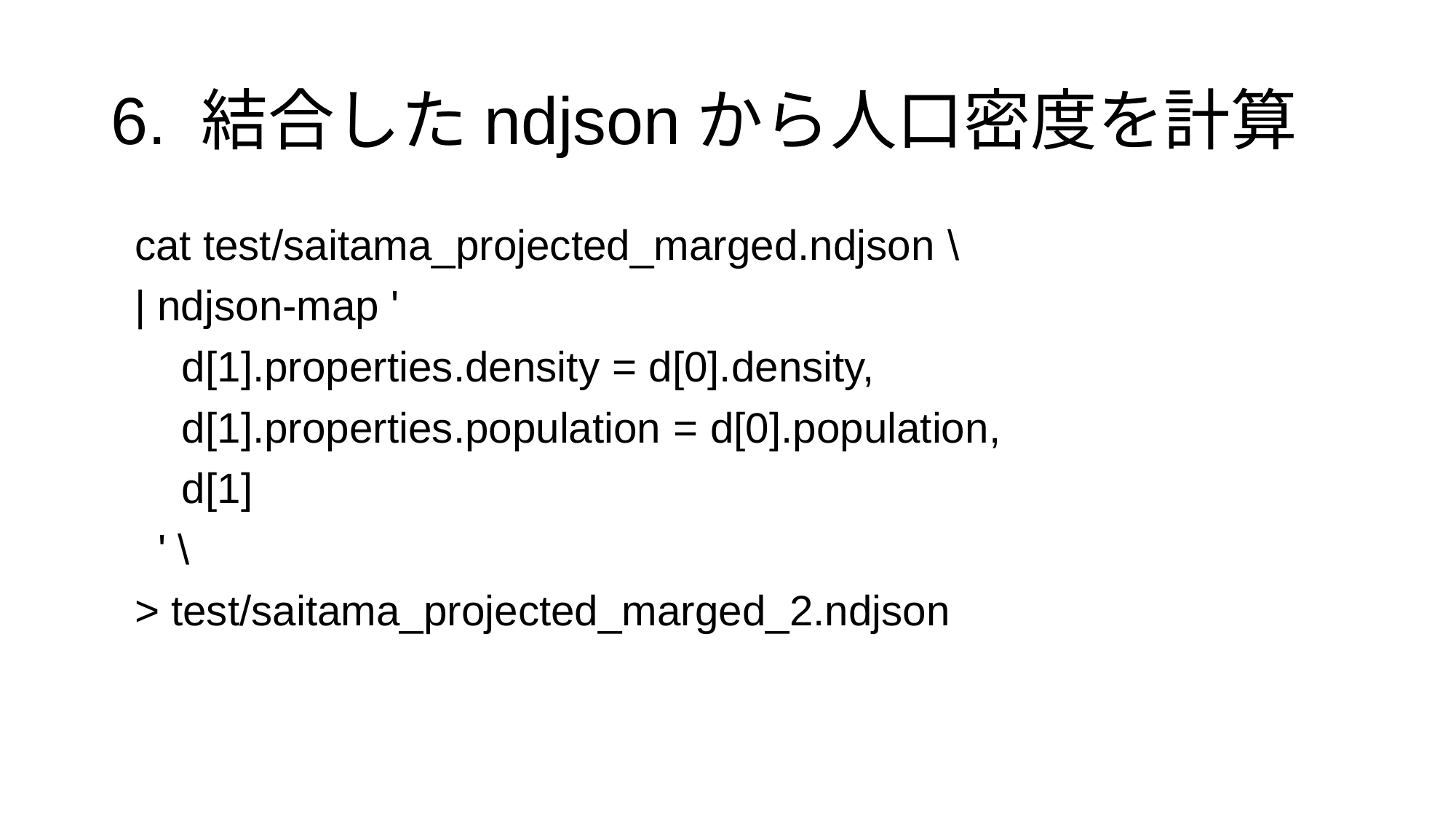

# 6. 結合したndjsonから人口密度を計算
  cat test/saitama_projected_marged.ndjson \
  | ndjson-map '
      d[1].properties.density = d[0].density,
      d[1].properties.population = d[0].population,
      d[1]
    ' \
  > test/saitama_projected_marged_2.ndjson